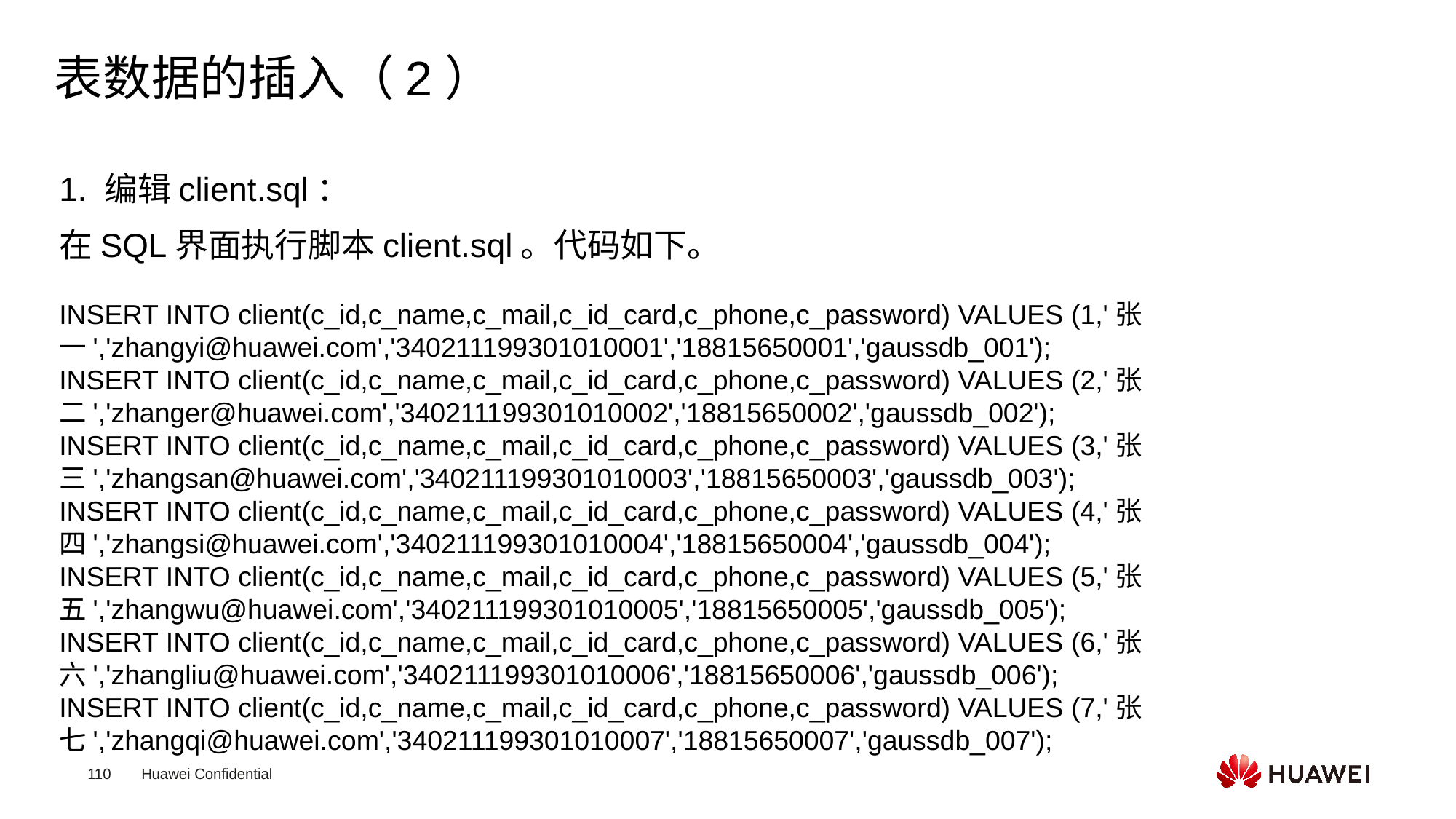

# 表数据的插入（2）
1. 编辑client.sql：
在SQL界面执行脚本client.sql。代码如下。

INSERT INTO client(c_id,c_name,c_mail,c_id_card,c_phone,c_password) VALUES (1,'张一','zhangyi@huawei.com','340211199301010001','18815650001','gaussdb_001');
INSERT INTO client(c_id,c_name,c_mail,c_id_card,c_phone,c_password) VALUES (2,'张二','zhanger@huawei.com','340211199301010002','18815650002','gaussdb_002');
INSERT INTO client(c_id,c_name,c_mail,c_id_card,c_phone,c_password) VALUES (3,'张三','zhangsan@huawei.com','340211199301010003','18815650003','gaussdb_003');
INSERT INTO client(c_id,c_name,c_mail,c_id_card,c_phone,c_password) VALUES (4,'张四','zhangsi@huawei.com','340211199301010004','18815650004','gaussdb_004');
INSERT INTO client(c_id,c_name,c_mail,c_id_card,c_phone,c_password) VALUES (5,'张五','zhangwu@huawei.com','340211199301010005','18815650005','gaussdb_005');
INSERT INTO client(c_id,c_name,c_mail,c_id_card,c_phone,c_password) VALUES (6,'张六','zhangliu@huawei.com','340211199301010006','18815650006','gaussdb_006');
INSERT INTO client(c_id,c_name,c_mail,c_id_card,c_phone,c_password) VALUES (7,'张七','zhangqi@huawei.com','340211199301010007','18815650007','gaussdb_007');
Text
Text
Text
Text
Text
Text
Text
Text
Text
Text
Text
Text
Text
Text
Text
Text
Text
Text
Text
Text
Text
Text
Text
Text
Text
Text
Text
Text
Text
Text
Text
Text
Text
Text
Text
Text
Text
Text
Text
Text
Text
Text
Text
Text
Text
Text